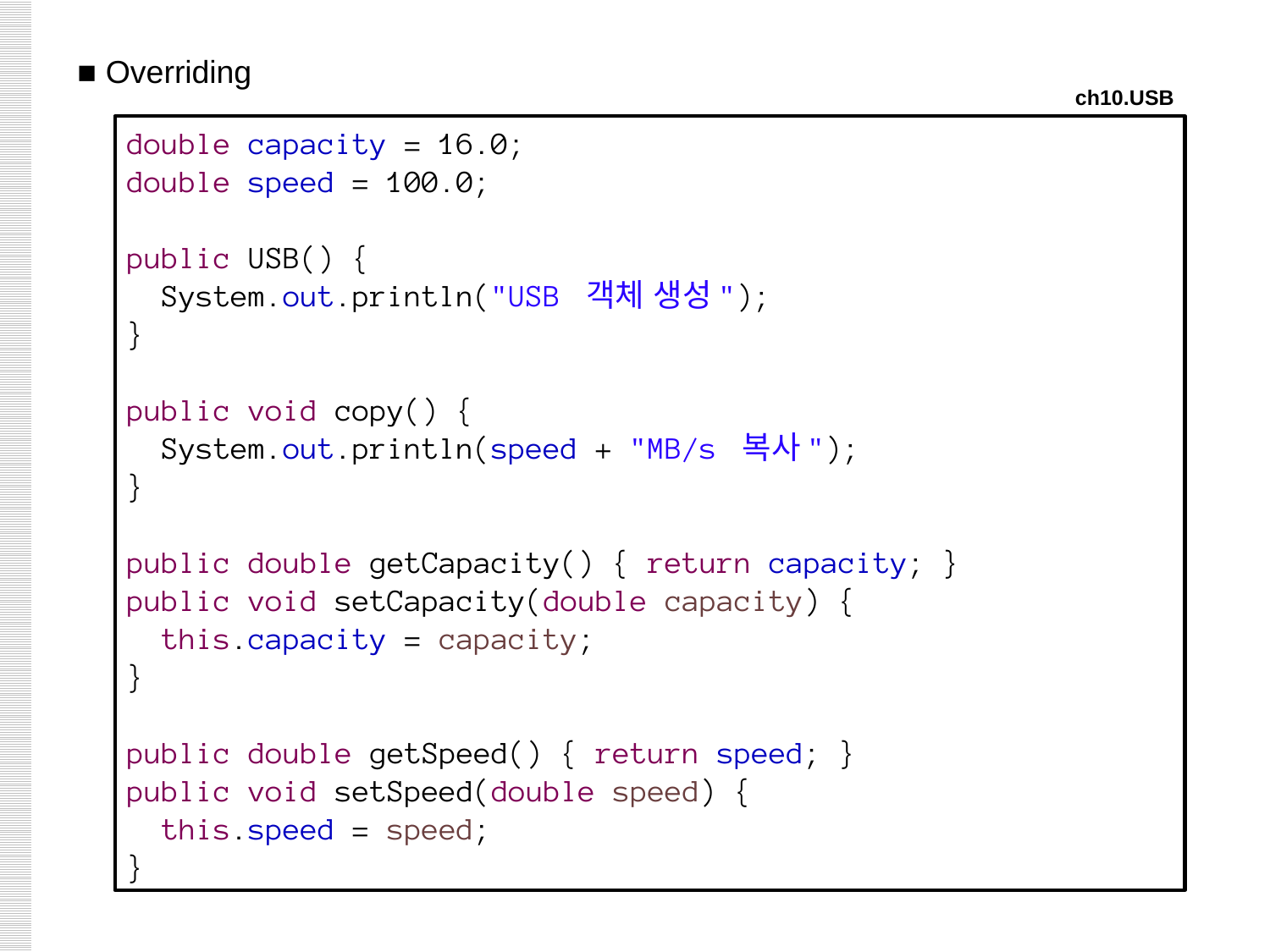

■ Overriding
ch10.USB
double capacity = 16.0;
double speed = 100.0;

public USB() {
  System.out.println("USB 객체 생성");
}

public void copy() {
  System.out.println(speed + "MB/s 복사");
}

public double getCapacity() { return capacity; }
public void setCapacity(double capacity) {
  this.capacity = capacity;
}

public double getSpeed() { return speed; }
public void setSpeed(double speed) {
  this.speed = speed;
}